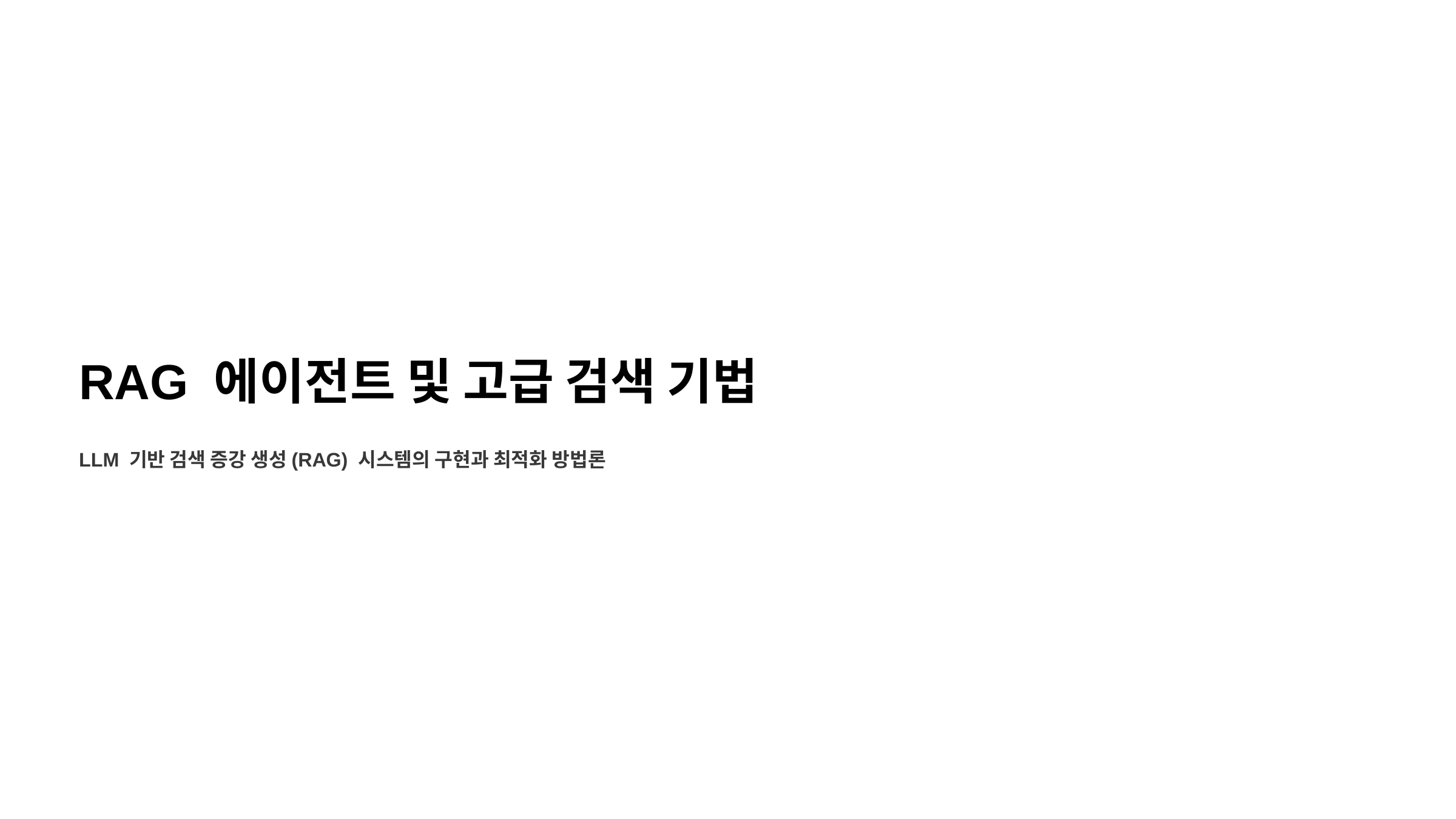

RAG 에이전트 및 고급 검색 기법
LLM 기반 검색 증강 생성(RAG) 시스템의 구현과 최적화 방법론